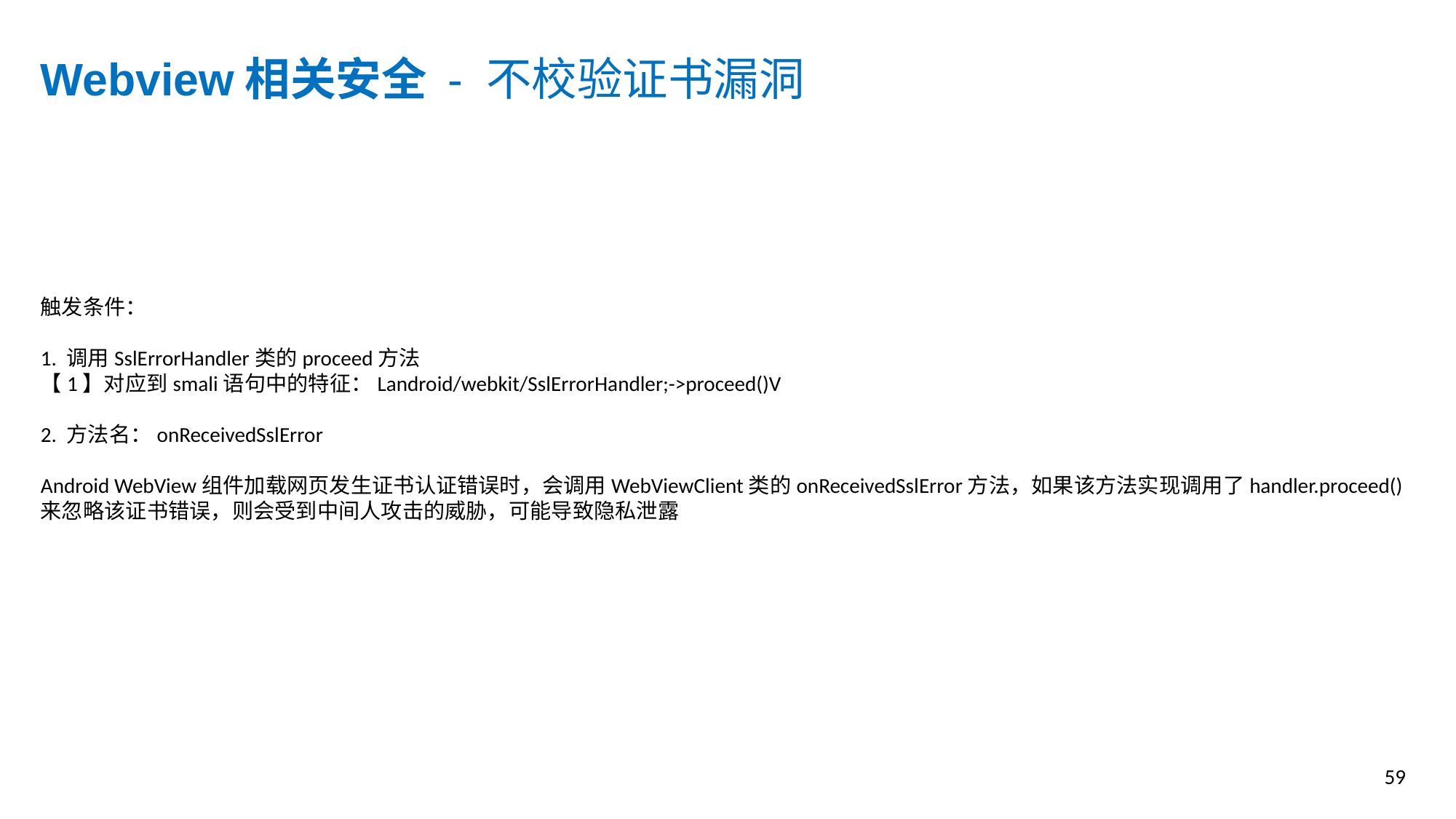

Webview相关安全 - 不校验证书漏洞
触发条件：

1. 调用SslErrorHandler类的proceed方法
【1】对应到smali语句中的特征：Landroid/webkit/SslErrorHandler;->proceed()V

2. 方法名：onReceivedSslError

Android WebView组件加载网页发生证书认证错误时，会调用WebViewClient类的onReceivedSslError方法，如果该方法实现调用了handler.proceed()来忽略该证书错误，则会受到中间人攻击的威胁，可能导致隐私泄露
59